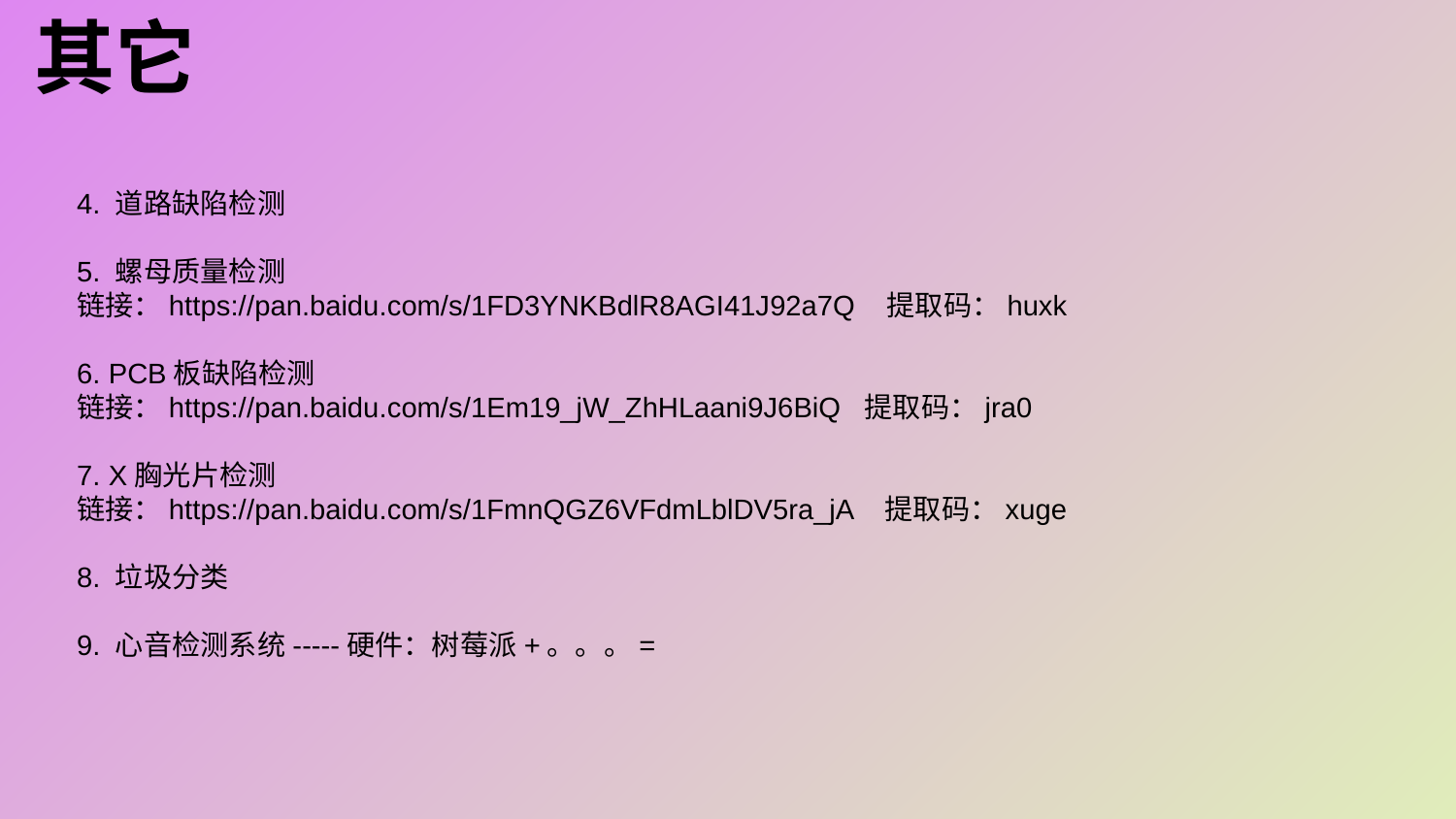

其它

4. 道路缺陷检测

5. 螺母质量检测
链接：https://pan.baidu.com/s/1FD3YNKBdlR8AGI41J92a7Q   提取码：huxk

6. PCB板缺陷检测
链接：https://pan.baidu.com/s/1Em19_jW_ZhHLaani9J6BiQ  提取码：jra0

7. X胸光片检测
链接：https://pan.baidu.com/s/1FmnQGZ6VFdmLblDV5ra_jA   提取码：xuge

8. 垃圾分类

9. 心音检测系统-----硬件：树莓派+。。。=